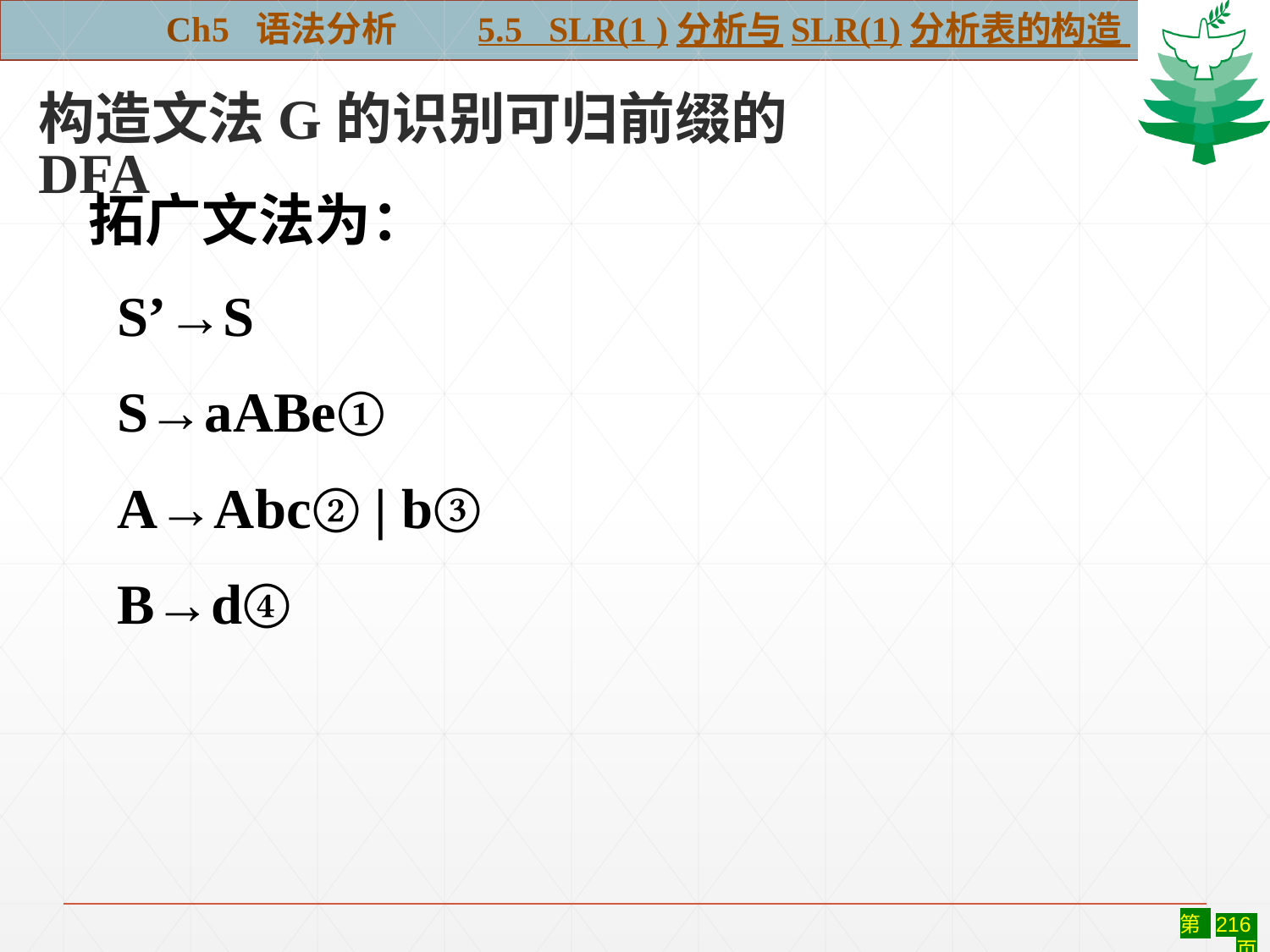

Ch5  语法分析         5.5   SLR(1 )分析与SLR(1)分析表的构造
构造文法G的识别可归前缀的DFA
拓广文法为：
  S’→S
  S→aABe①
  A→Abc② | b③
  B→d④